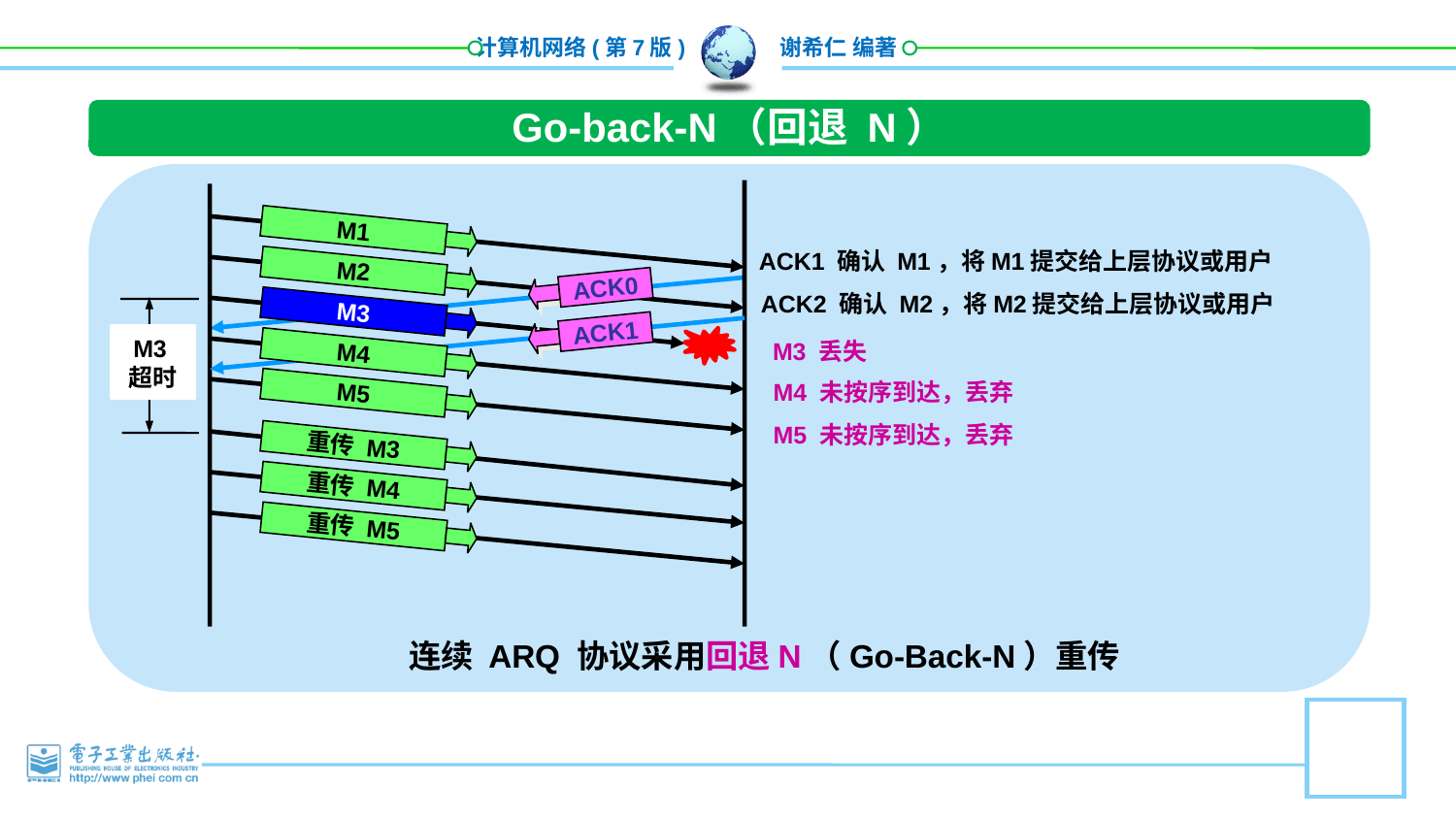

Go-back-N（回退 N）

M1

ACK1 确认 M1，将M1提交给上层协议或用户

M2

ACK0

ACK2 确认 M2，将M2提交给上层协议或用户

M3

ACK1
M3超时

M3 丢失

M4

M4 未按序到达，丢弃

M5

M5 未按序到达，丢弃

重传 M3

重传 M4

重传 M5

连续 ARQ 协议采用回退N（Go-Back-N）重传